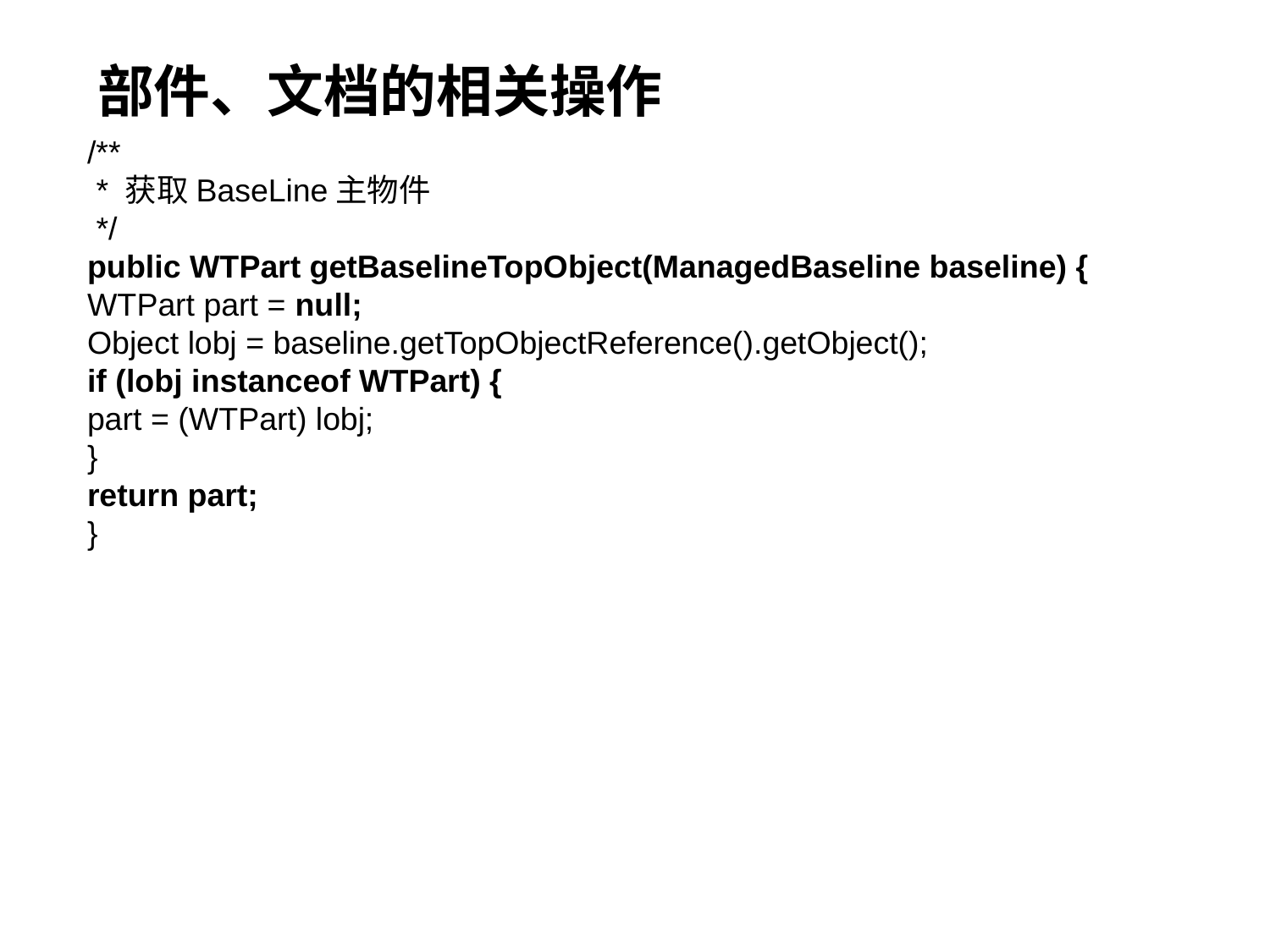

# 部件、文档的相关操作
/**
 * 获取BaseLine主物件
 */
public WTPart getBaselineTopObject(ManagedBaseline baseline) {
WTPart part = null;
Object lobj = baseline.getTopObjectReference().getObject();
if (lobj instanceof WTPart) {
part = (WTPart) lobj;
}
return part;
}